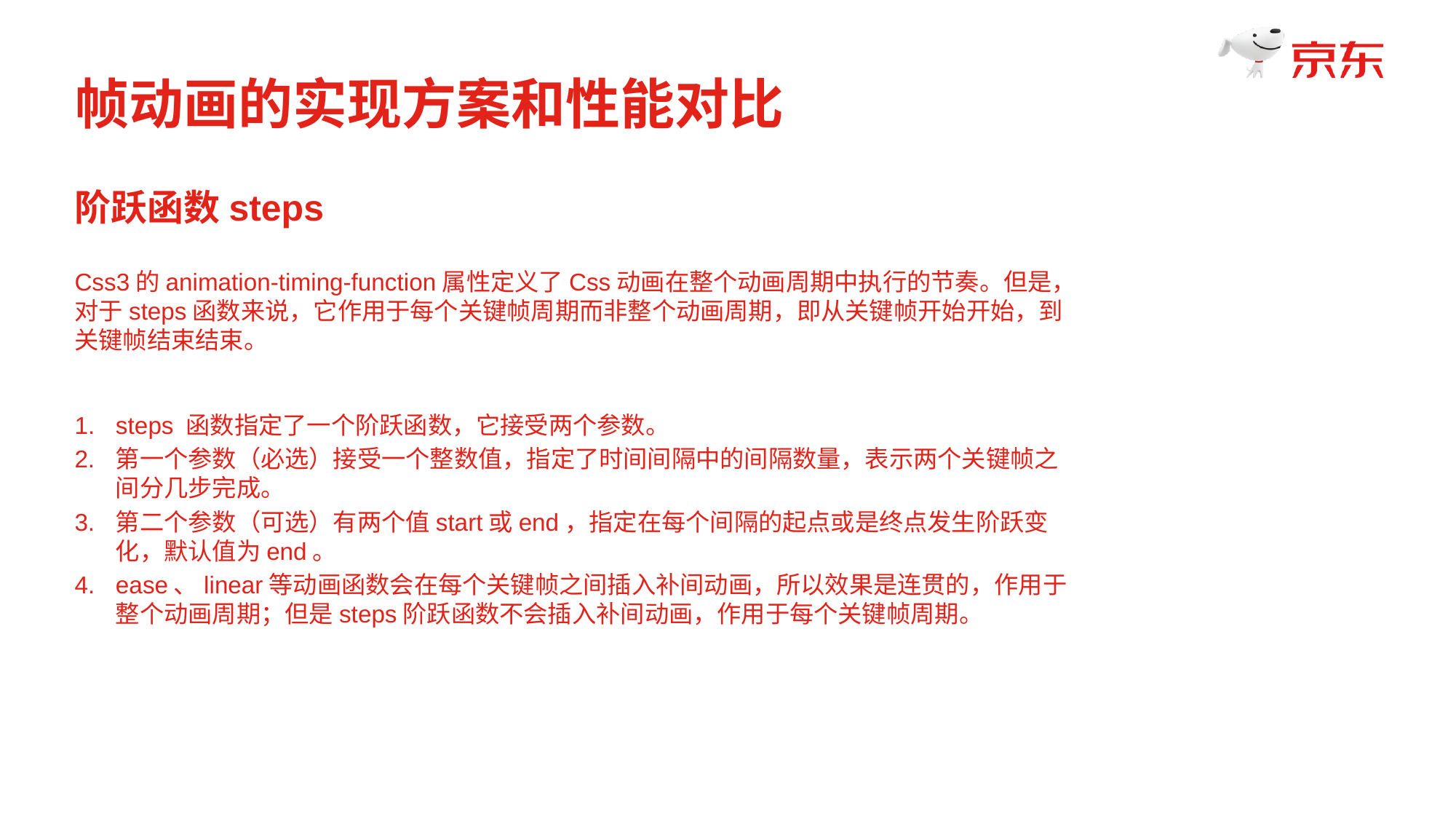

帧动画的实现方案和性能对比

阶跃函数steps

Css3的animation-timing-function属性定义了Css动画在整个动画周期中执行的节奏。但是，对于steps函数来说，它作用于每个关键帧周期而非整个动画周期，即从关键帧开始开始，到关键帧结束结束。

steps 函数指定了一个阶跃函数，它接受两个参数。
第一个参数（必选）接受一个整数值，指定了时间间隔中的间隔数量，表示两个关键帧之间分几步完成。
第二个参数（可选）有两个值start或end，指定在每个间隔的起点或是终点发生阶跃变化，默认值为end。
ease、linear等动画函数会在每个关键帧之间插入补间动画，所以效果是连贯的，作用于整个动画周期；但是steps阶跃函数不会插入补间动画，作用于每个关键帧周期。